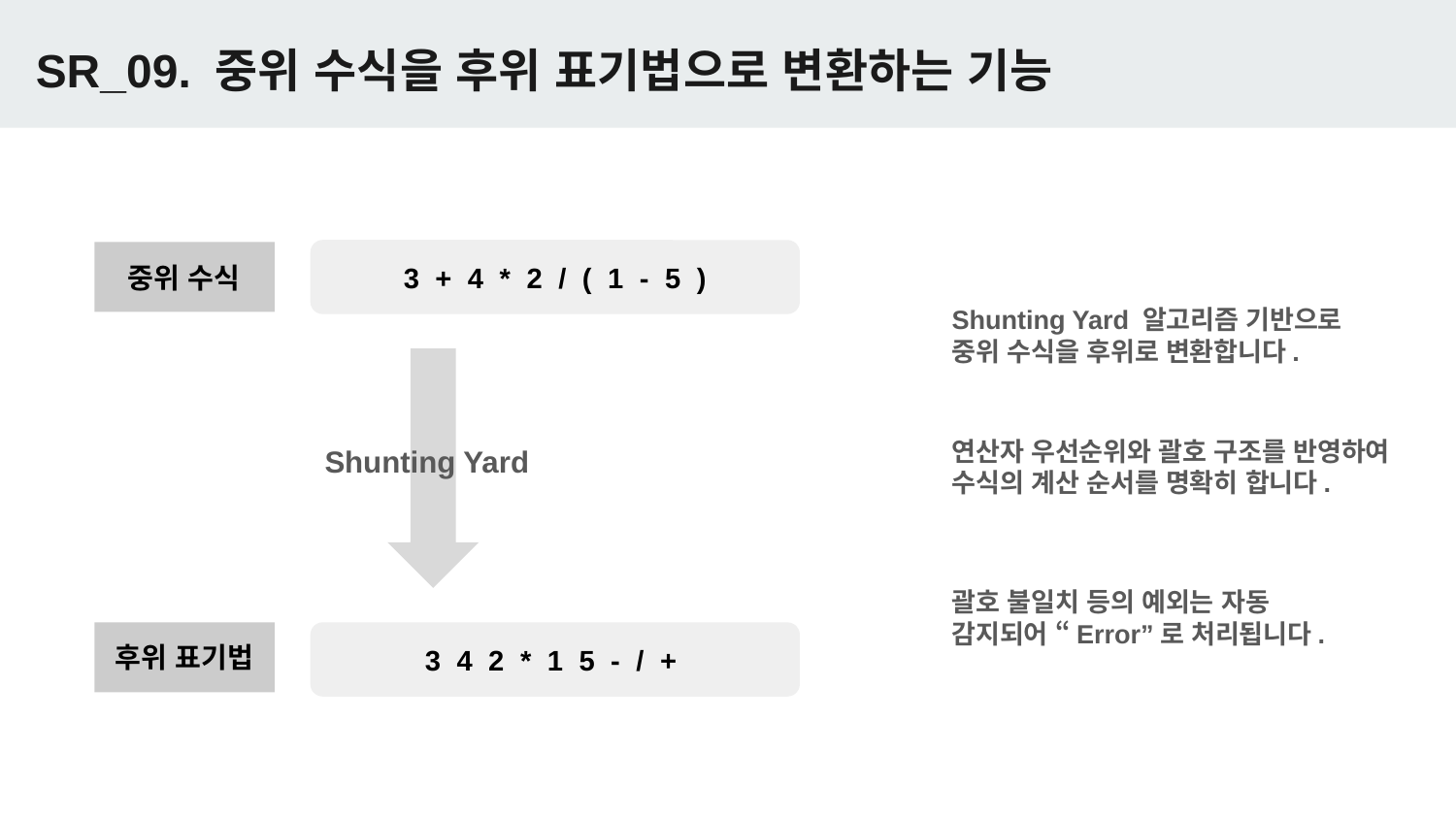

# SR_09. 중위 수식을 후위 표기법으로 변환하는 기능
3  +  4  *  2  /  (  1  -  5  )
중위 수식
Shunting Yard 알고리즘 기반으로 중위 수식을 후위로 변환합니다.

연산자 우선순위와 괄호 구조를 반영하여 수식의 계산 순서를 명확히 합니다.
Shunting Yard
괄호 불일치 등의 예외는 자동 감지되어 “Error”로 처리됩니다.
후위 표기법
3  4  2  *  1  5  -  /  +